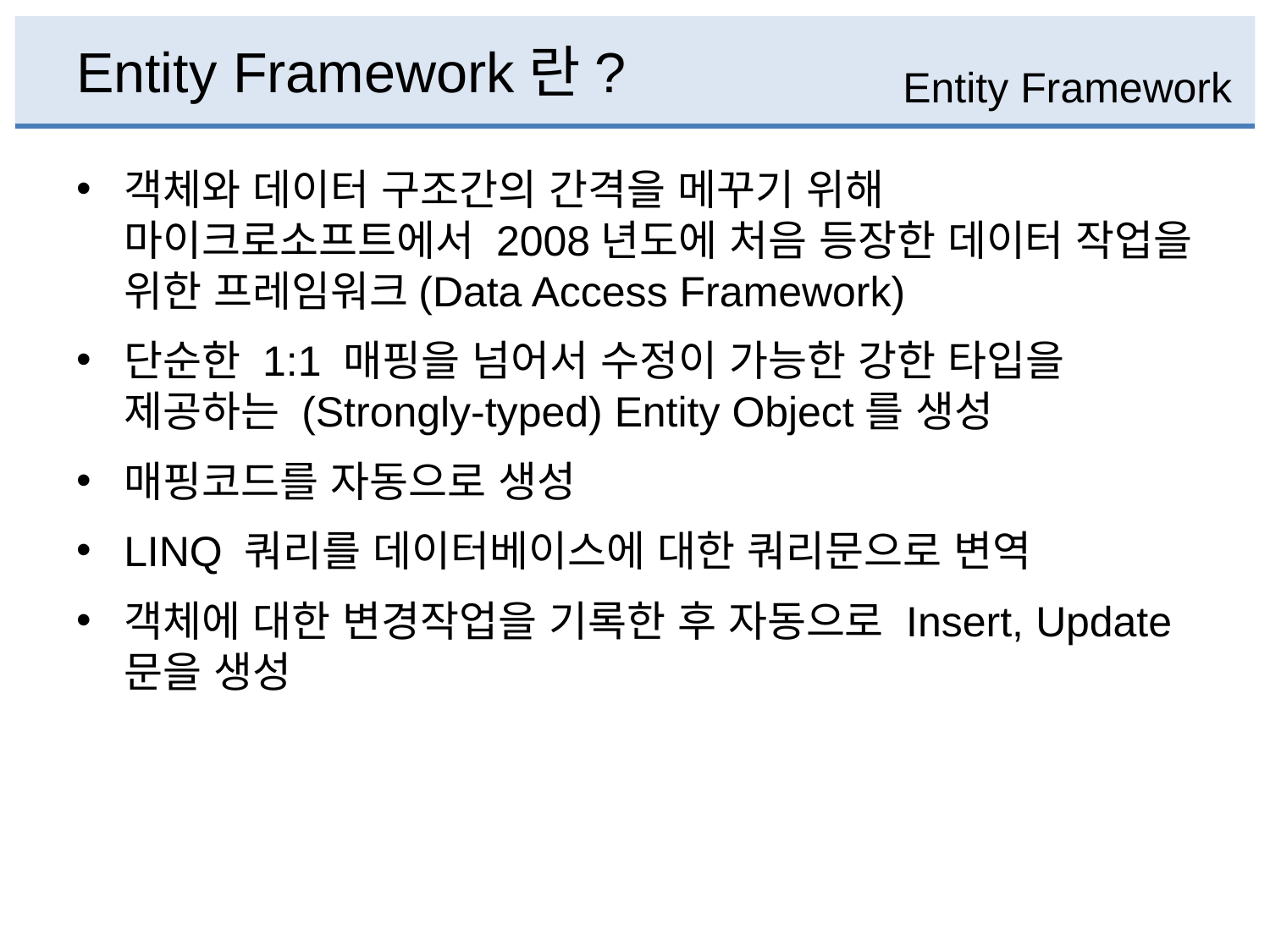

# Entity Framework란?
Entity Framework
객체와 데이터 구조간의 간격을 메꾸기 위해 마이크로소프트에서 2008년도에 처음 등장한 데이터 작업을 위한 프레임워크(Data Access Framework)
단순한 1:1 매핑을 넘어서 수정이 가능한 강한 타입을 제공하는 (Strongly-typed) Entity Object를 생성
매핑코드를 자동으로 생성
LINQ 쿼리를 데이터베이스에 대한 쿼리문으로 변역
객체에 대한 변경작업을 기록한 후 자동으로 Insert, Update문을 생성